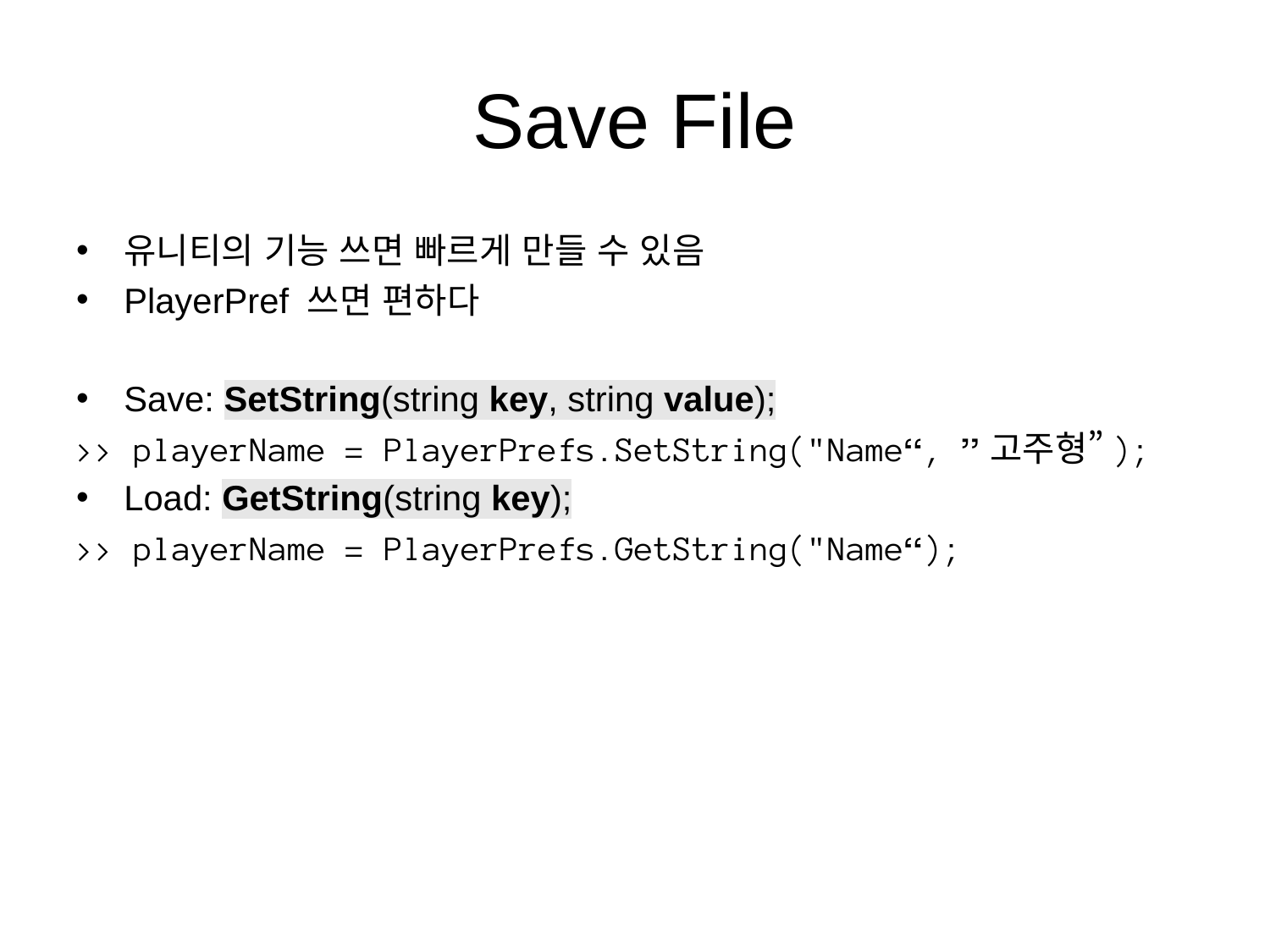

# Save File
유니티의 기능 쓰면 빠르게 만들 수 있음
PlayerPref 쓰면 편하다

Save: SetString(string key, string value);
>> playerName = PlayerPrefs.SetString("Name“, ”고주형”);
Load: GetString(string key);
>> playerName = PlayerPrefs.GetString("Name“);